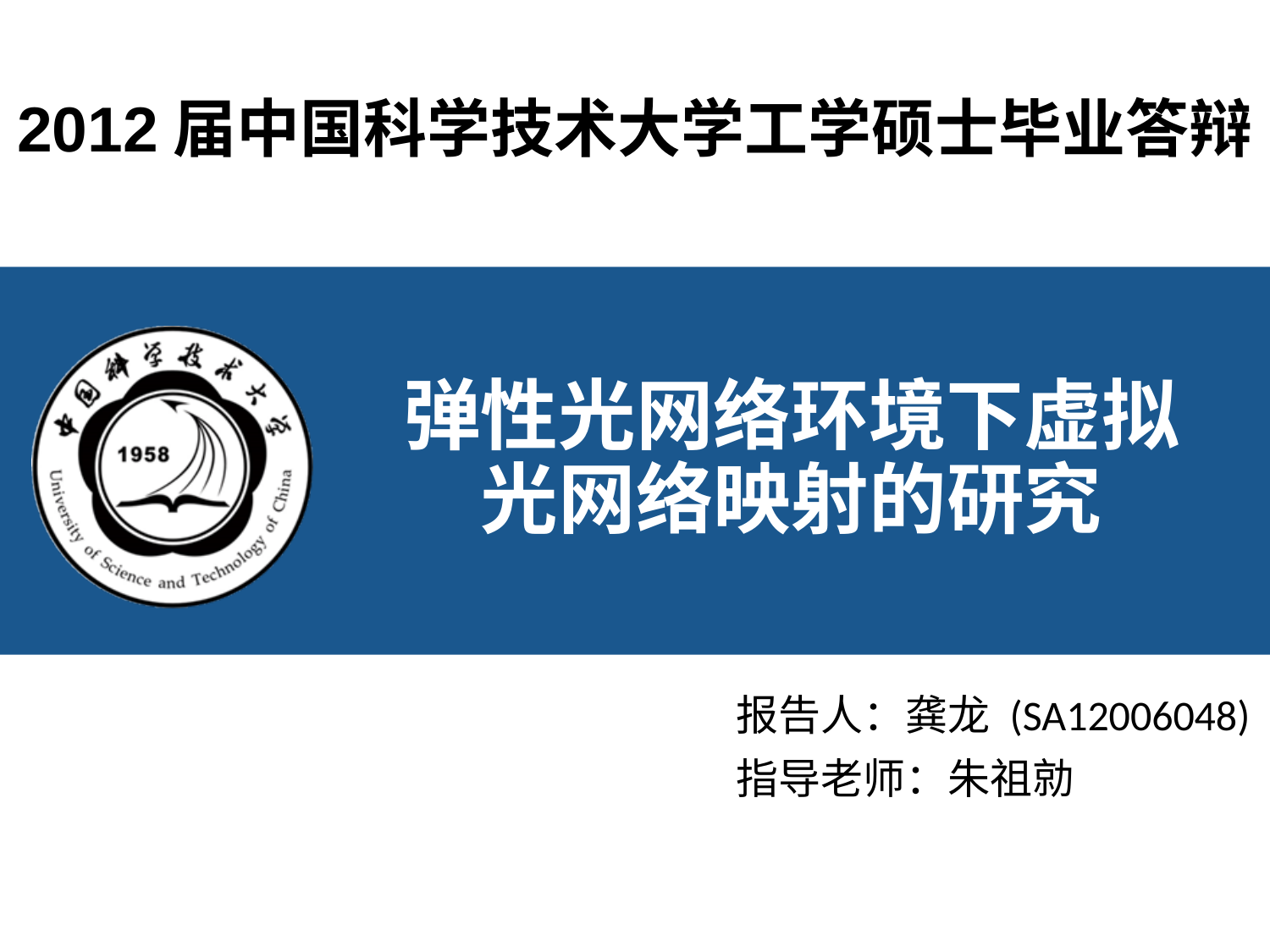

2012届中国科学技术大学工学硕士毕业答辩
# 弹性光网络环境下虚拟光网络映射的研究
报告人：龚龙 (SA12006048)
指导老师：朱祖勍